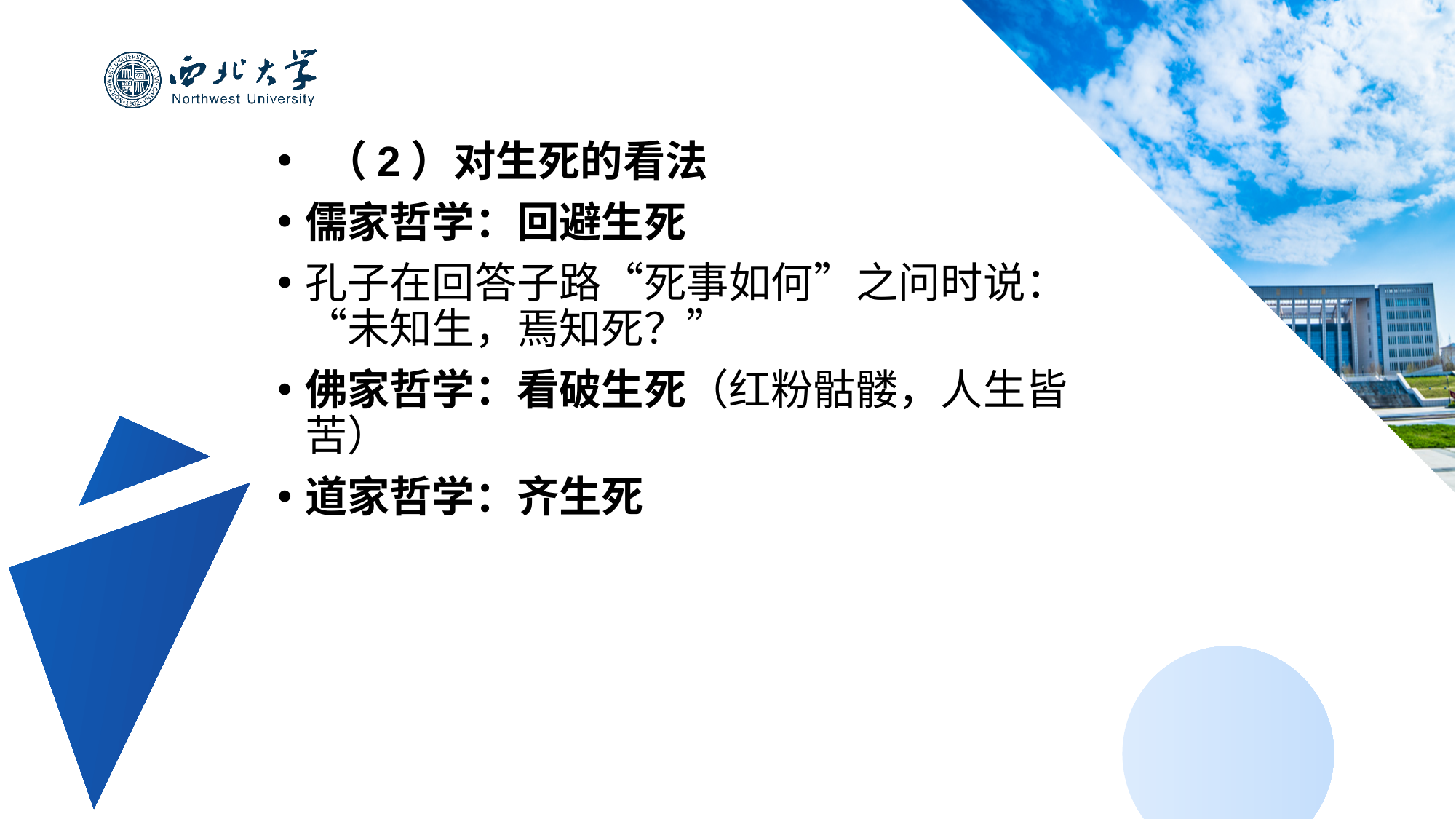

（2）对生死的看法
儒家哲学：回避生死
孔子在回答子路“死事如何”之问时说：“未知生，焉知死？”
佛家哲学：看破生死（红粉骷髅，人生皆苦）
道家哲学：齐生死